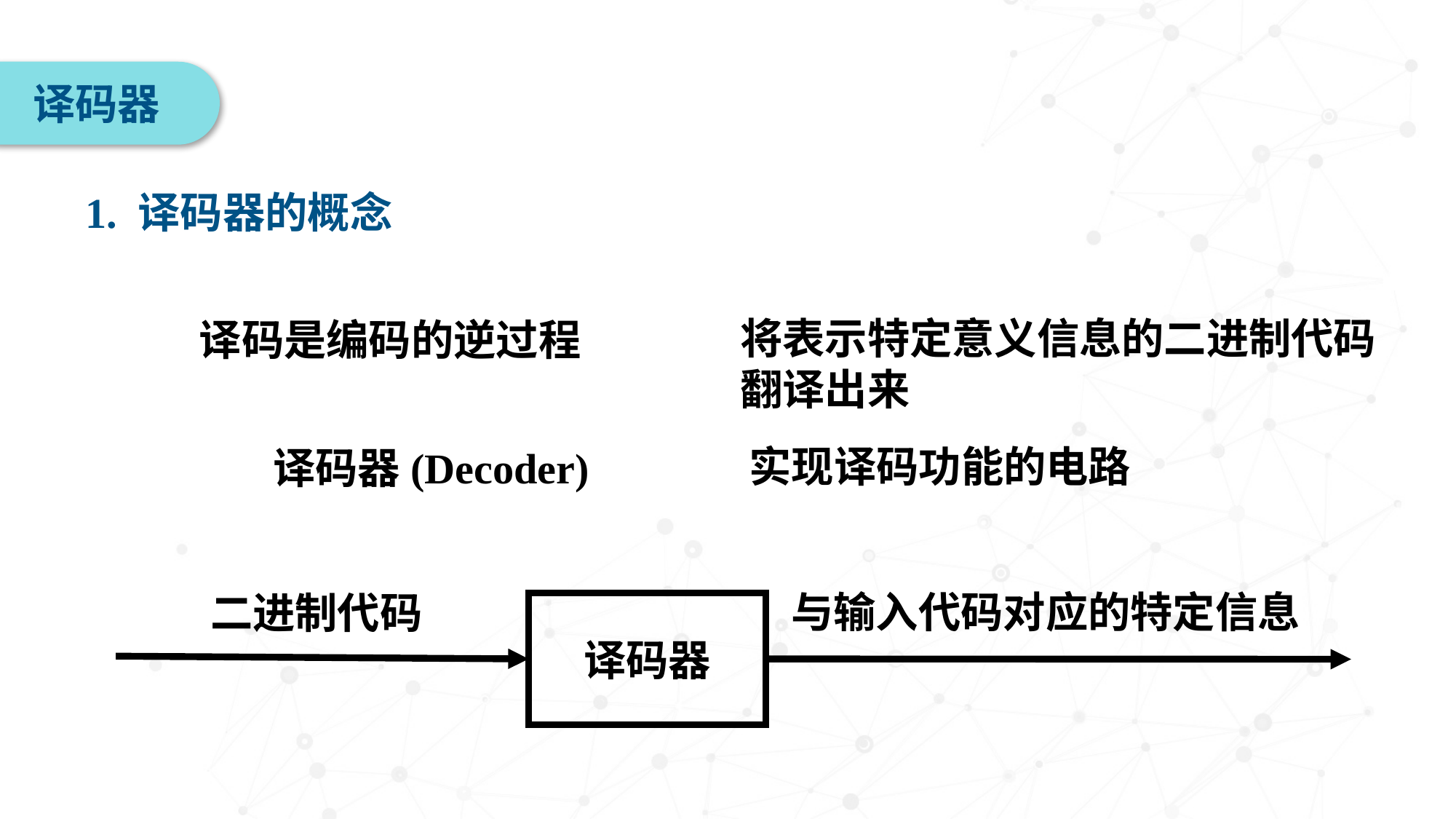

译码器
1. 译码器的概念
将表示特定意义信息的二进制代码翻译出来
译码是编码的逆过程
实现译码功能的电路
译码器(Decoder)
与输入代码对应的特定信息
二进制代码
译码器
26